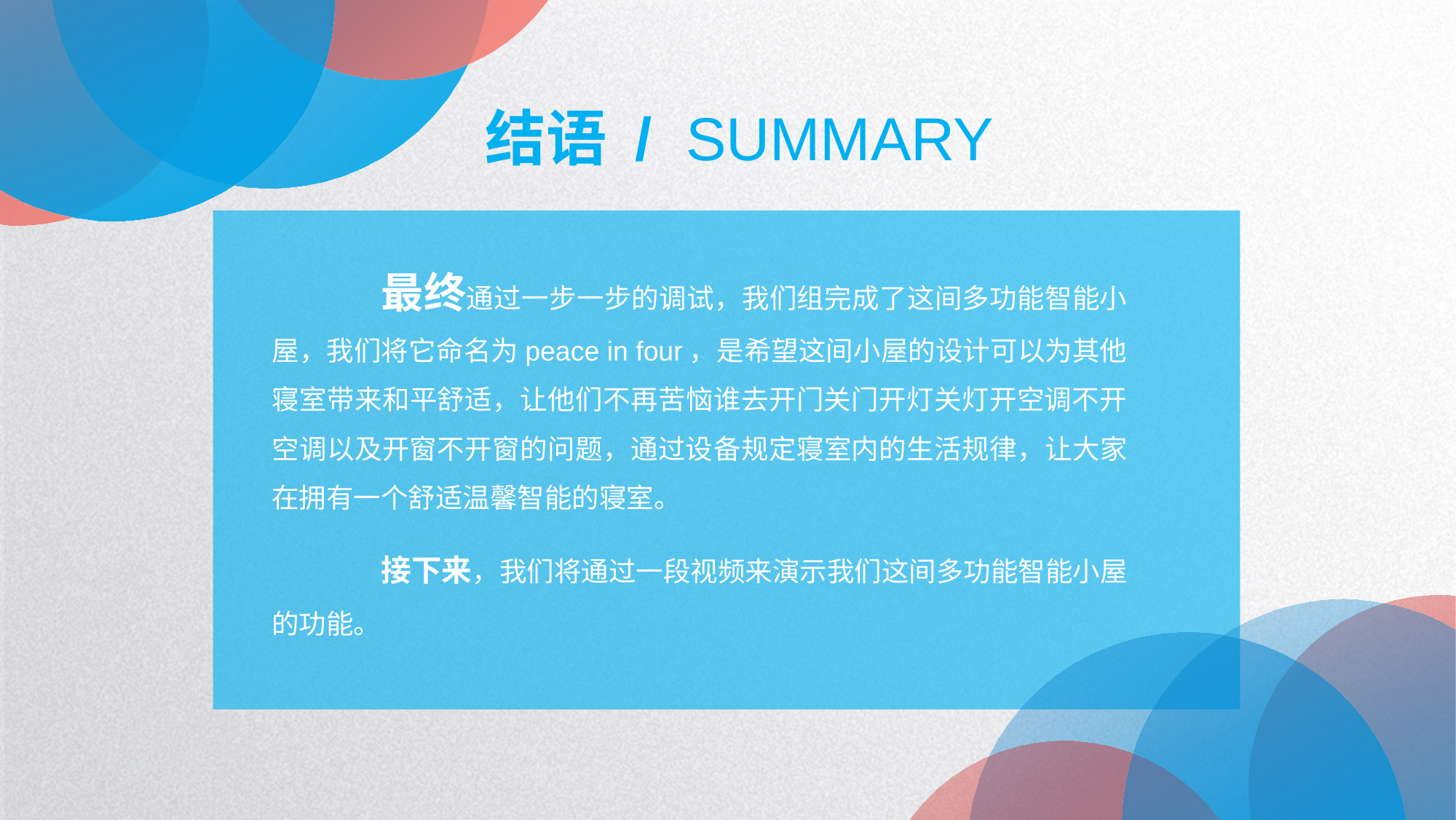

结语 /  SUMMARY

	最终通过一步一步的调试，我们组完成了这间多功能智能小屋，我们将它命名为peace in four，是希望这间小屋的设计可以为其他寝室带来和平舒适，让他们不再苦恼谁去开门关门开灯关灯开空调不开空调以及开窗不开窗的问题，通过设备规定寝室内的生活规律，让大家在拥有一个舒适温馨智能的寝室。
	接下来，我们将通过一段视频来演示我们这间多功能智能小屋的功能。